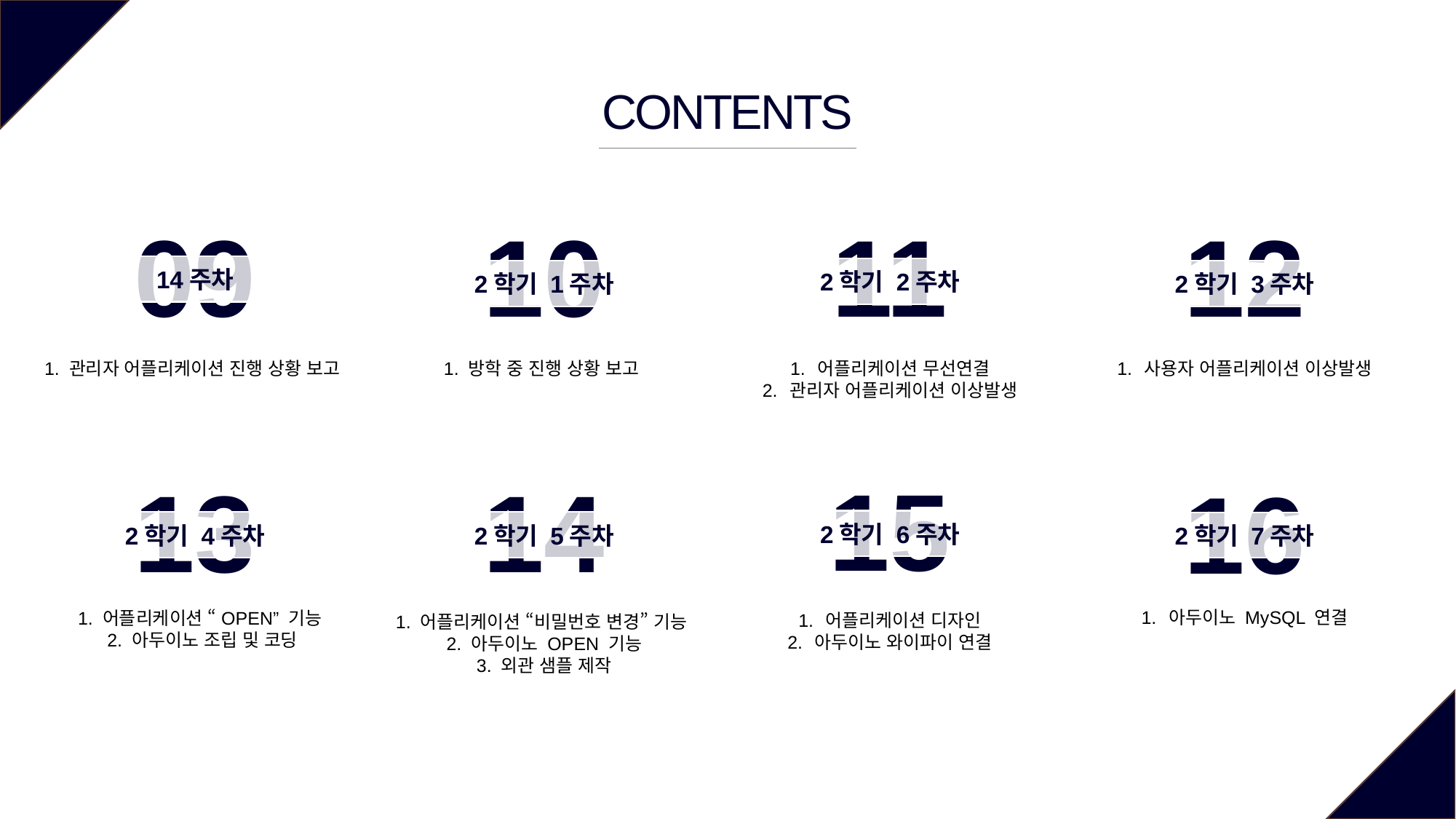

CONTENTS
12
09
10
11
14주차
2학기 2주차
2학기 3주차
2학기 1주차
1. 방학 중 진행 상황 보고
1. 관리자 어플리케이션 진행 상황 보고
어플리케이션 무선연결
관리자 어플리케이션 이상발생
사용자 어플리케이션 이상발생
15
13
14
16
2학기 6주차
2학기 4주차
2학기 5주차
2학기 7주차
아두이노 MySQL 연결
1. 어플리케이션 “OPEN” 기능
2. 아두이노 조립 및 코딩
어플리케이션 디자인
아두이노 와이파이 연결
1. 어플리케이션 “비밀번호 변경” 기능
2. 아두이노 OPEN 기능
3. 외관 샘플 제작